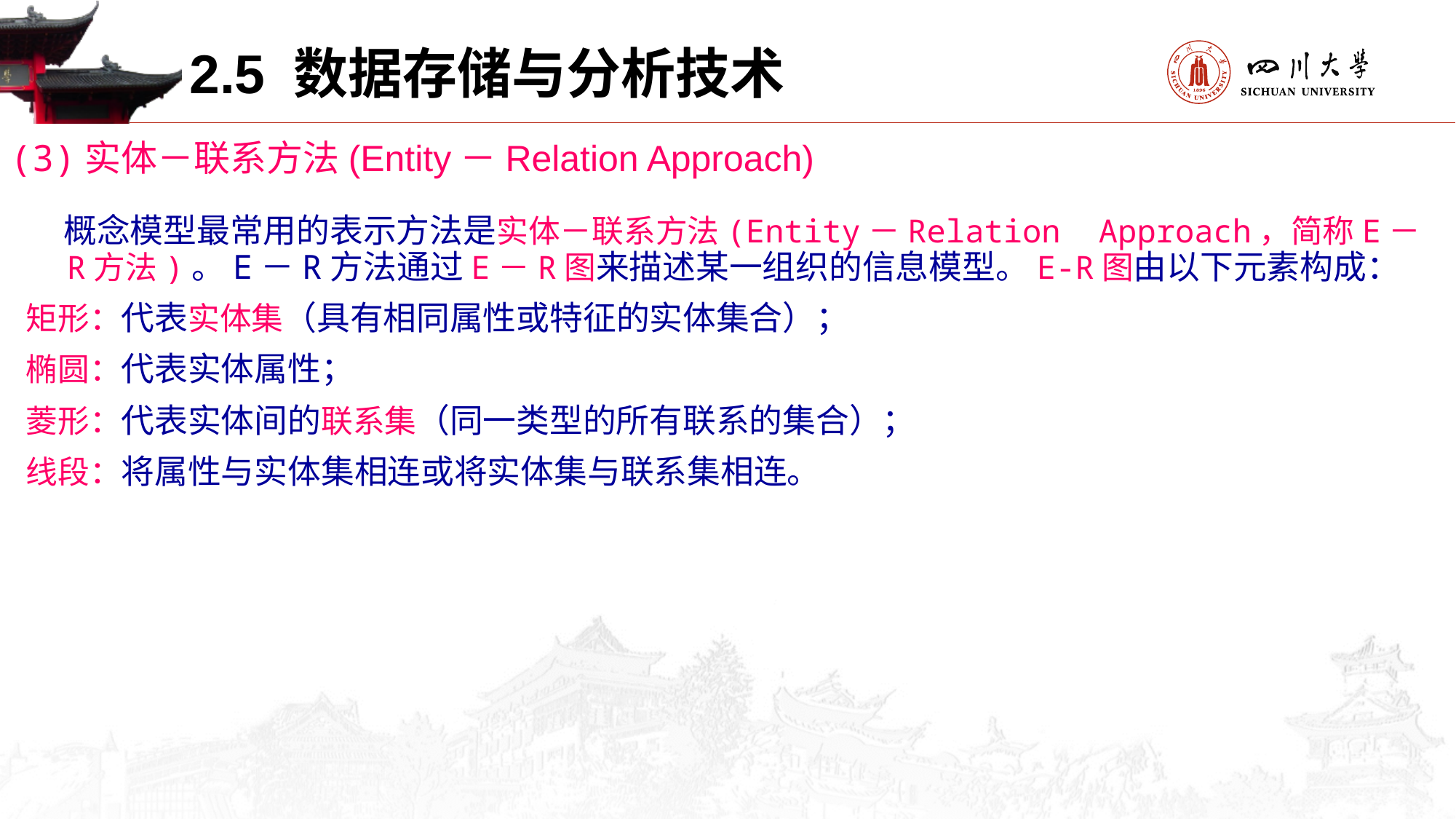

2.5 数据存储与分析技术

(3)实体－联系方法(Entity－Relation Approach)
    概念模型最常用的表示方法是实体－联系方法(Entity－Relation  Approach，简称E－R方法)。E－R方法通过E－R图来描述某一组织的信息模型。E-R图由以下元素构成：
矩形：代表实体集（具有相同属性或特征的实体集合）；
椭圆：代表实体属性；
菱形：代表实体间的联系集（同一类型的所有联系的集合）；
线段：将属性与实体集相连或将实体集与联系集相连。